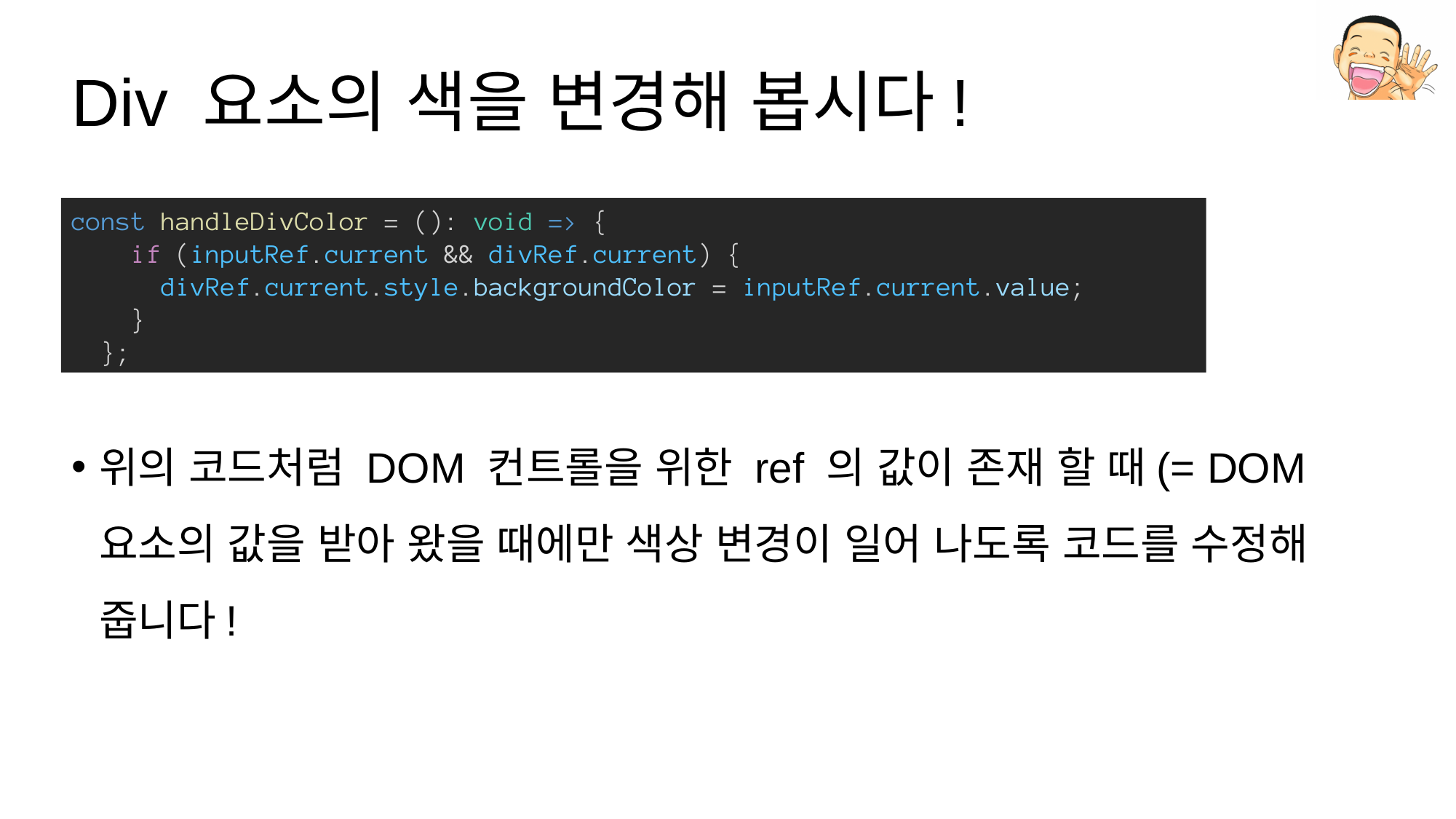

# Div 요소의 색을 변경해 봅시다!
const handleDivColor = (): void => {
    if (inputRef.current && divRef.current) {
      divRef.current.style.backgroundColor = inputRef.current.value;
    }
  };
위의 코드처럼 DOM 컨트롤을 위한 ref 의 값이 존재 할 때(= DOM 요소의 값을 받아 왔을 때에만 색상 변경이 일어 나도록 코드를 수정해 줍니다!